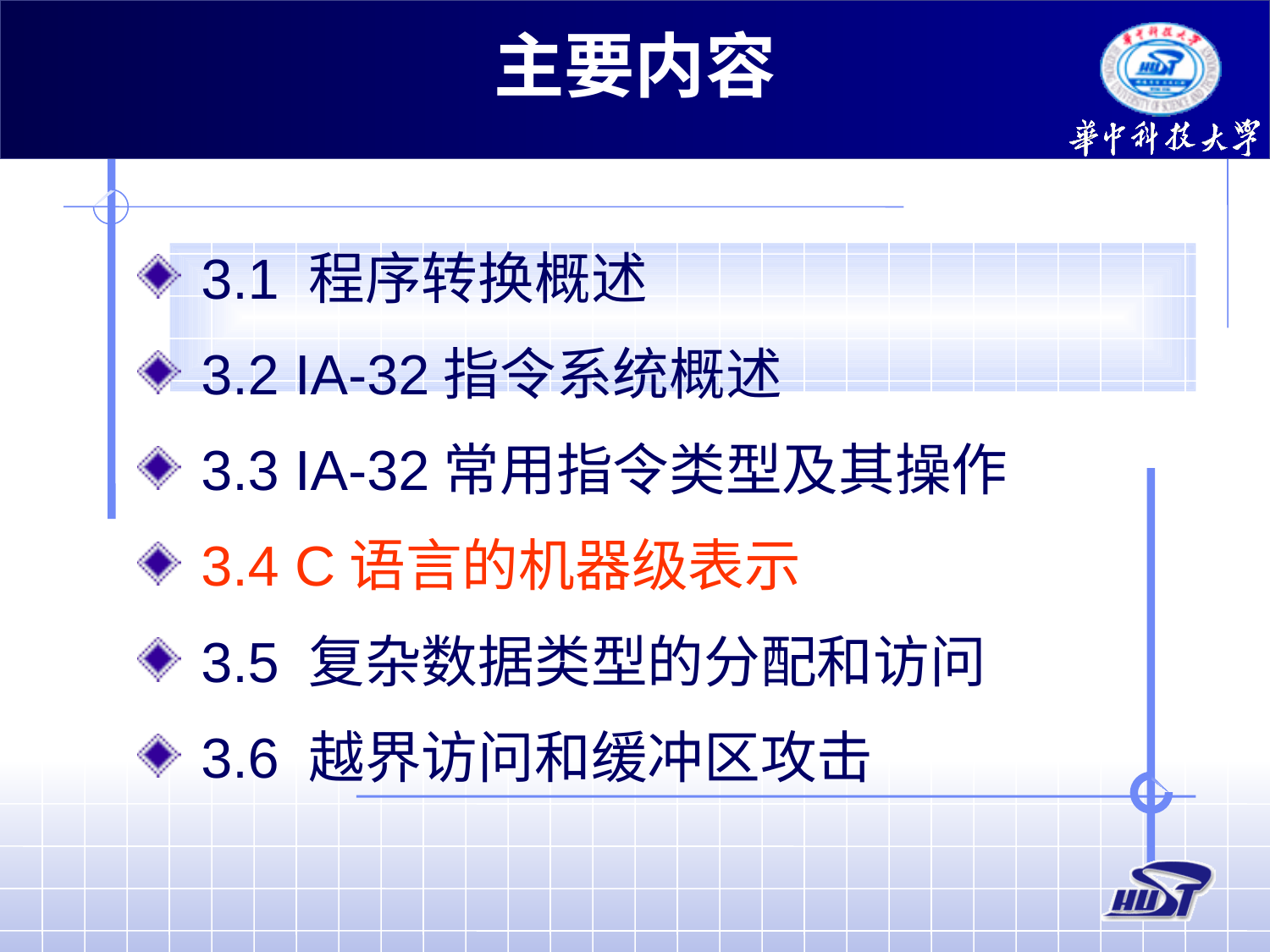

主要内容
 3.1 程序转换概述
 3.2 IA-32指令系统概述
 3.3 IA-32常用指令类型及其操作
 3.4 C语言的机器级表示
 3.5 复杂数据类型的分配和访问
 3.6 越界访问和缓冲区攻击